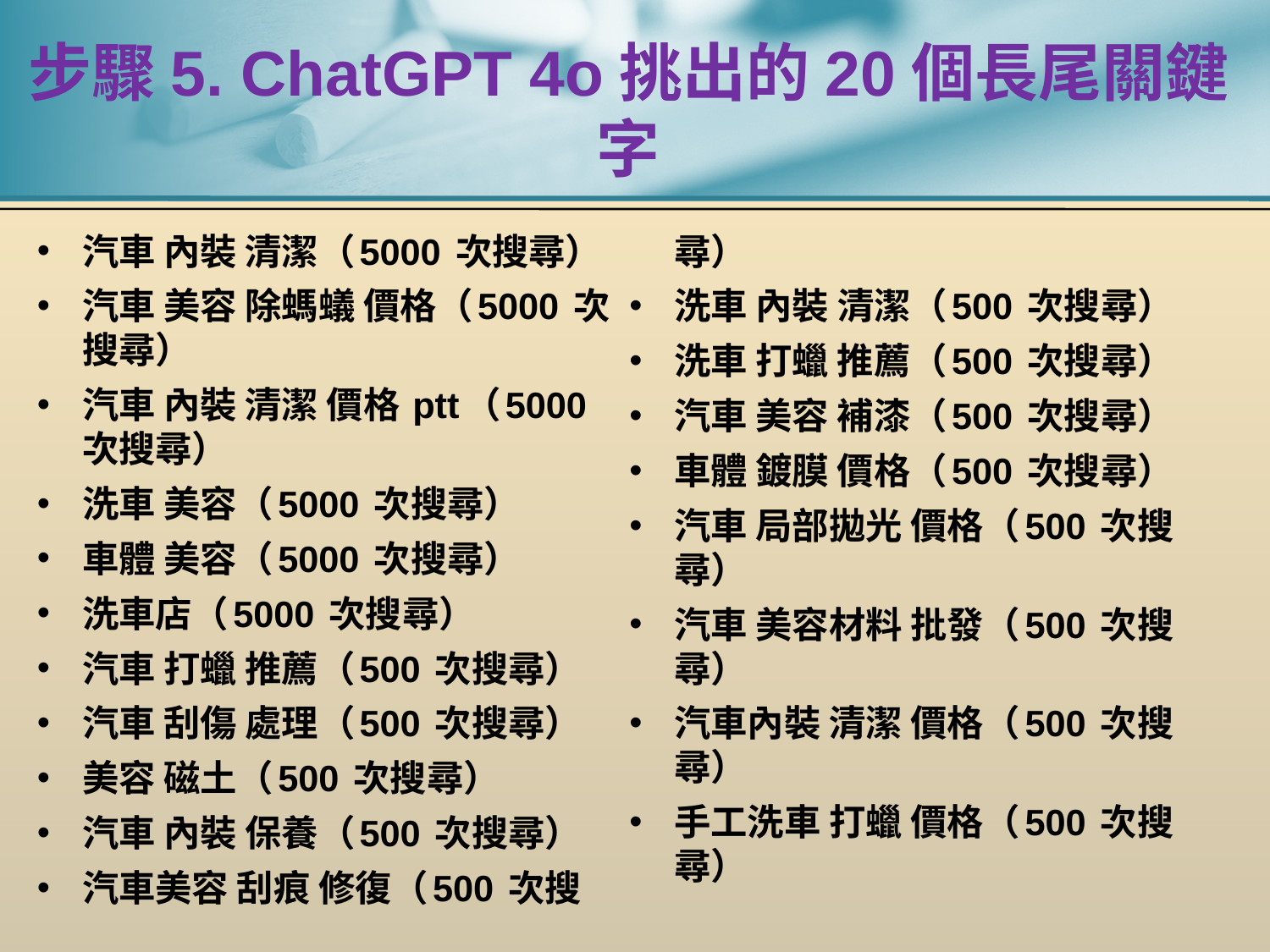

# 步驟5. ChatGPT 4o挑出的20個長尾關鍵字
汽車 內裝 清潔（5000 次搜尋）
汽車 美容 除螞蟻 價格（5000 次搜尋）
汽車 內裝 清潔 價格 ptt（5000 次搜尋）
洗車 美容（5000 次搜尋）
車體 美容（5000 次搜尋）
洗車店（5000 次搜尋）
汽車 打蠟 推薦（500 次搜尋）
汽車 刮傷 處理（500 次搜尋）
美容 磁土（500 次搜尋）
汽車 內裝 保養（500 次搜尋）
汽車美容 刮痕 修復（500 次搜尋）
洗車 內裝 清潔（500 次搜尋）
洗車 打蠟 推薦（500 次搜尋）
汽車 美容 補漆（500 次搜尋）
車體 鍍膜 價格（500 次搜尋）
汽車 局部拋光 價格（500 次搜尋）
汽車 美容材料 批發（500 次搜尋）
汽車內裝 清潔 價格（500 次搜尋）
手工洗車 打蠟 價格（500 次搜尋）